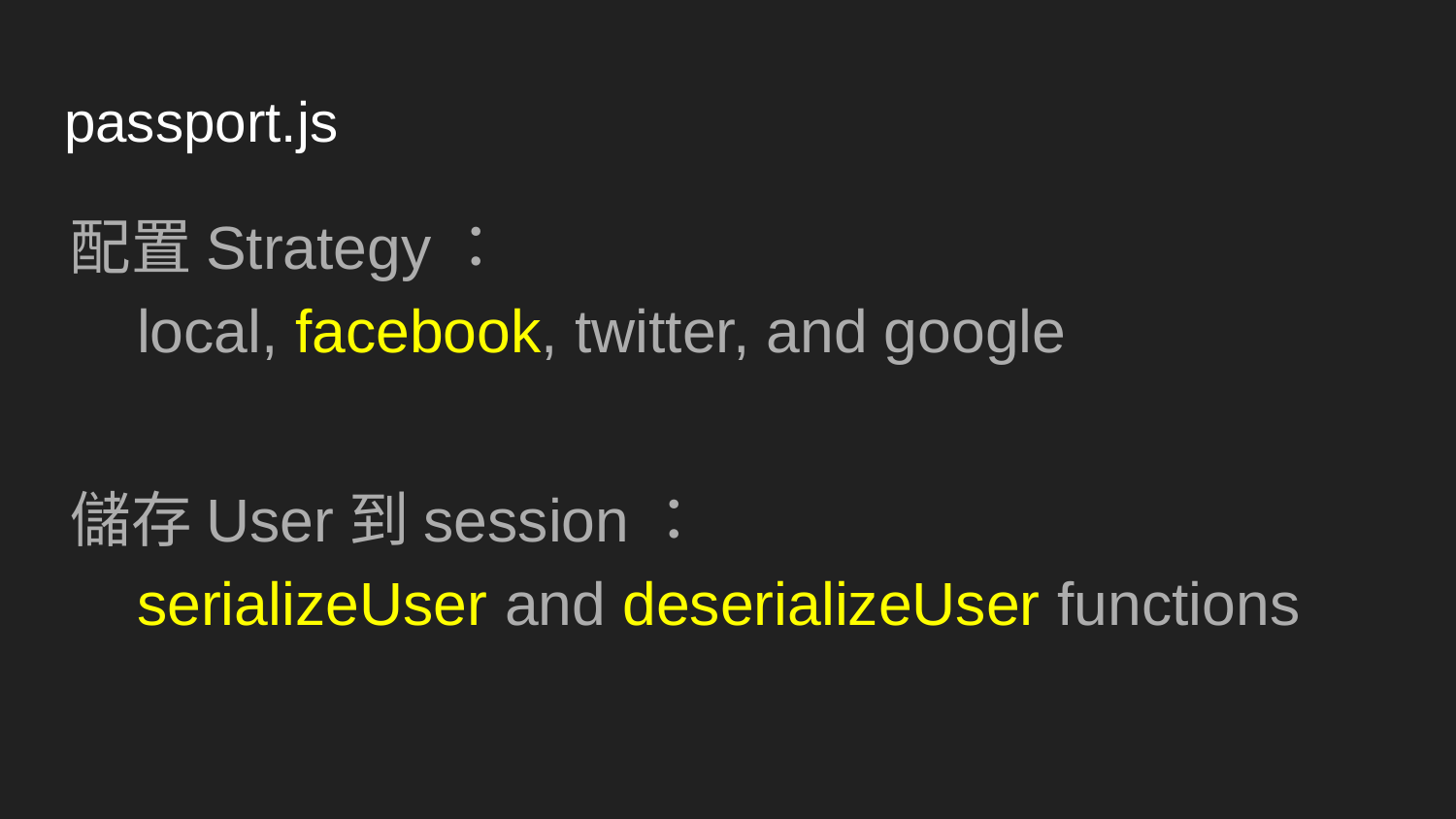

# passport.js
配置Strategy：
local, facebook, twitter, and google
儲存User到session：
serializeUser and deserializeUser functions